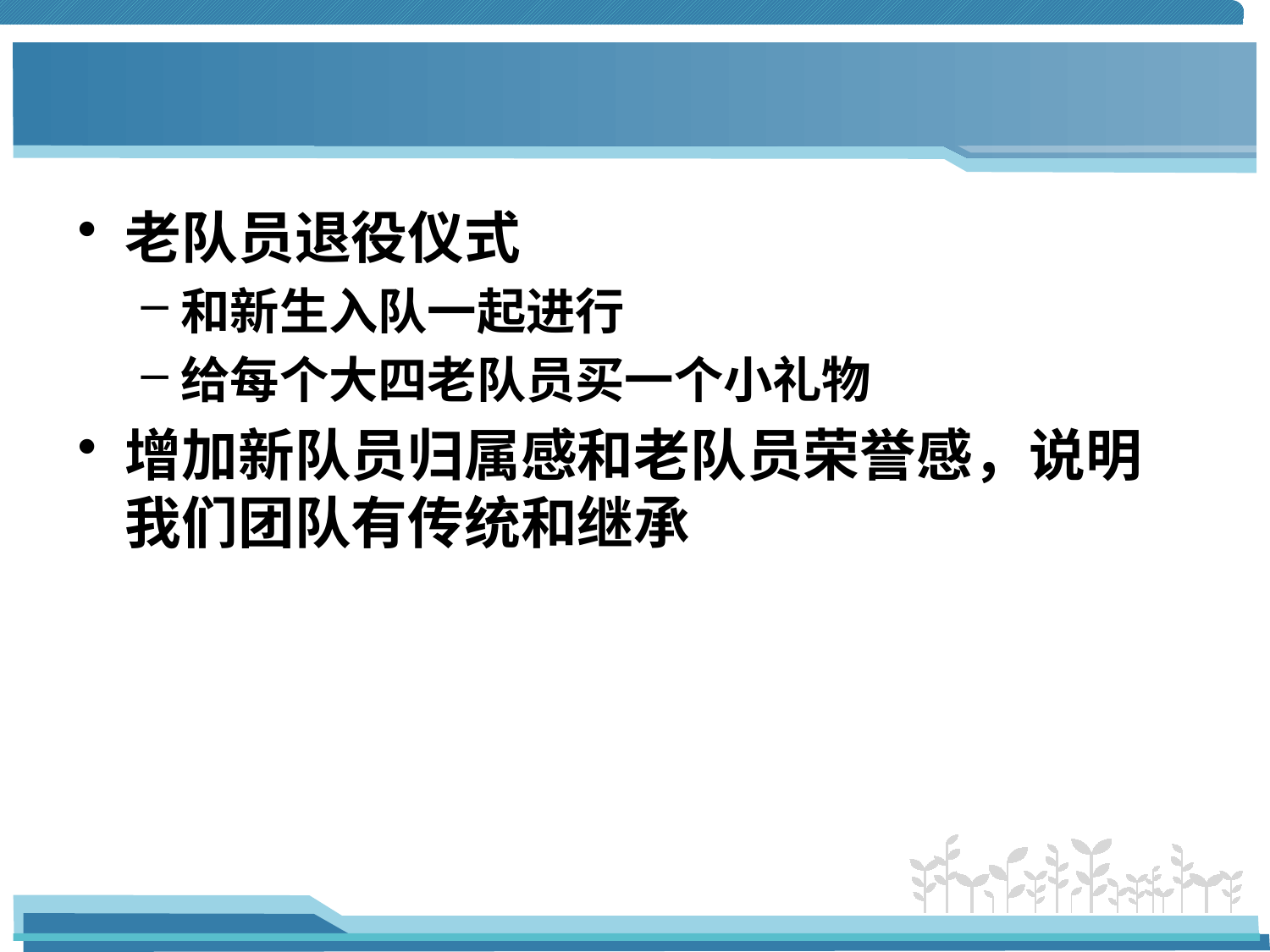

#
老队员退役仪式
和新生入队一起进行
给每个大四老队员买一个小礼物
增加新队员归属感和老队员荣誉感，说明我们团队有传统和继承